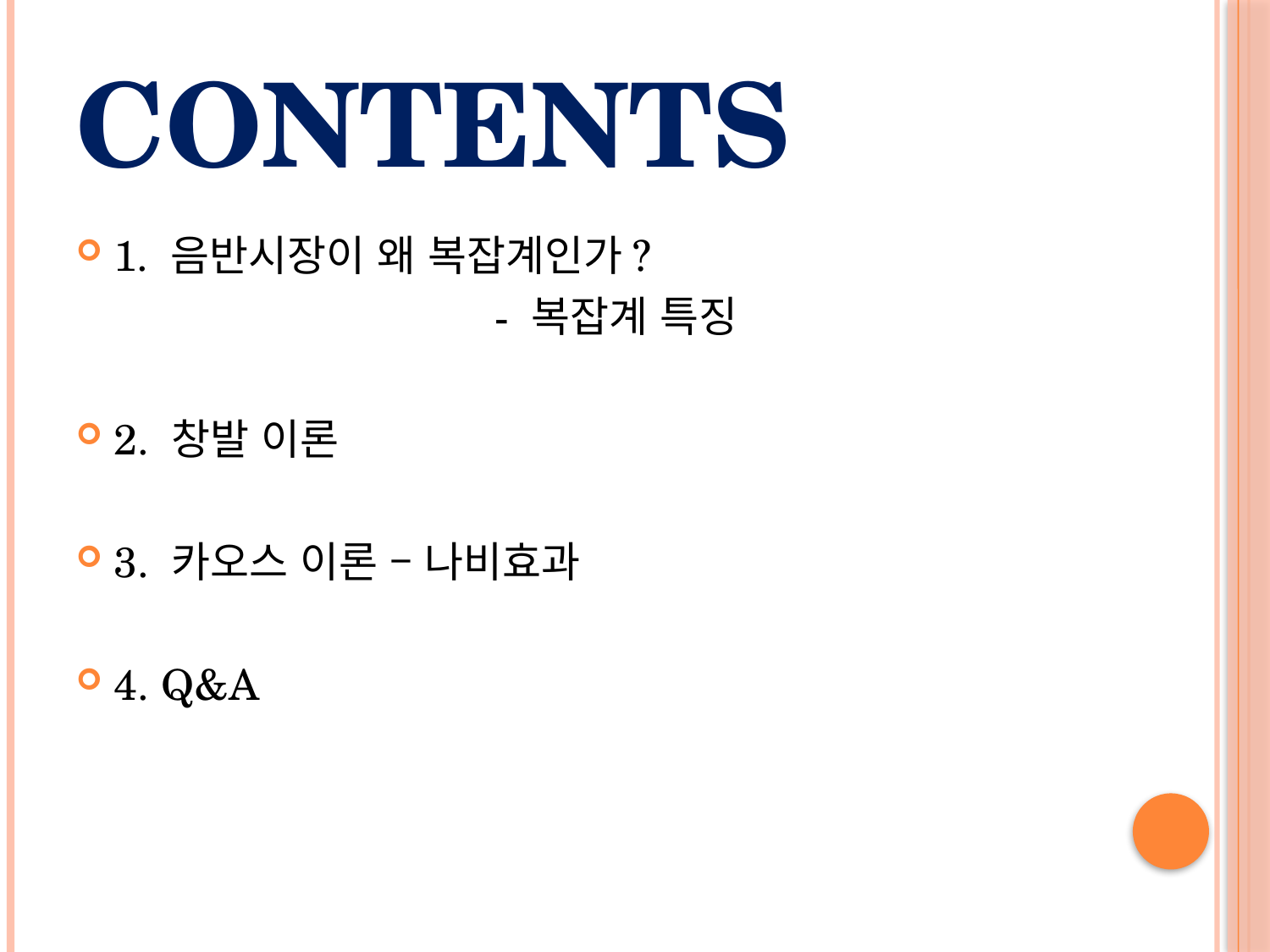

# Contents
1. 음반시장이 왜 복잡계인가?
				- 복잡계 특징

2. 창발 이론

3. 카오스 이론 – 나비효과

4. Q&A